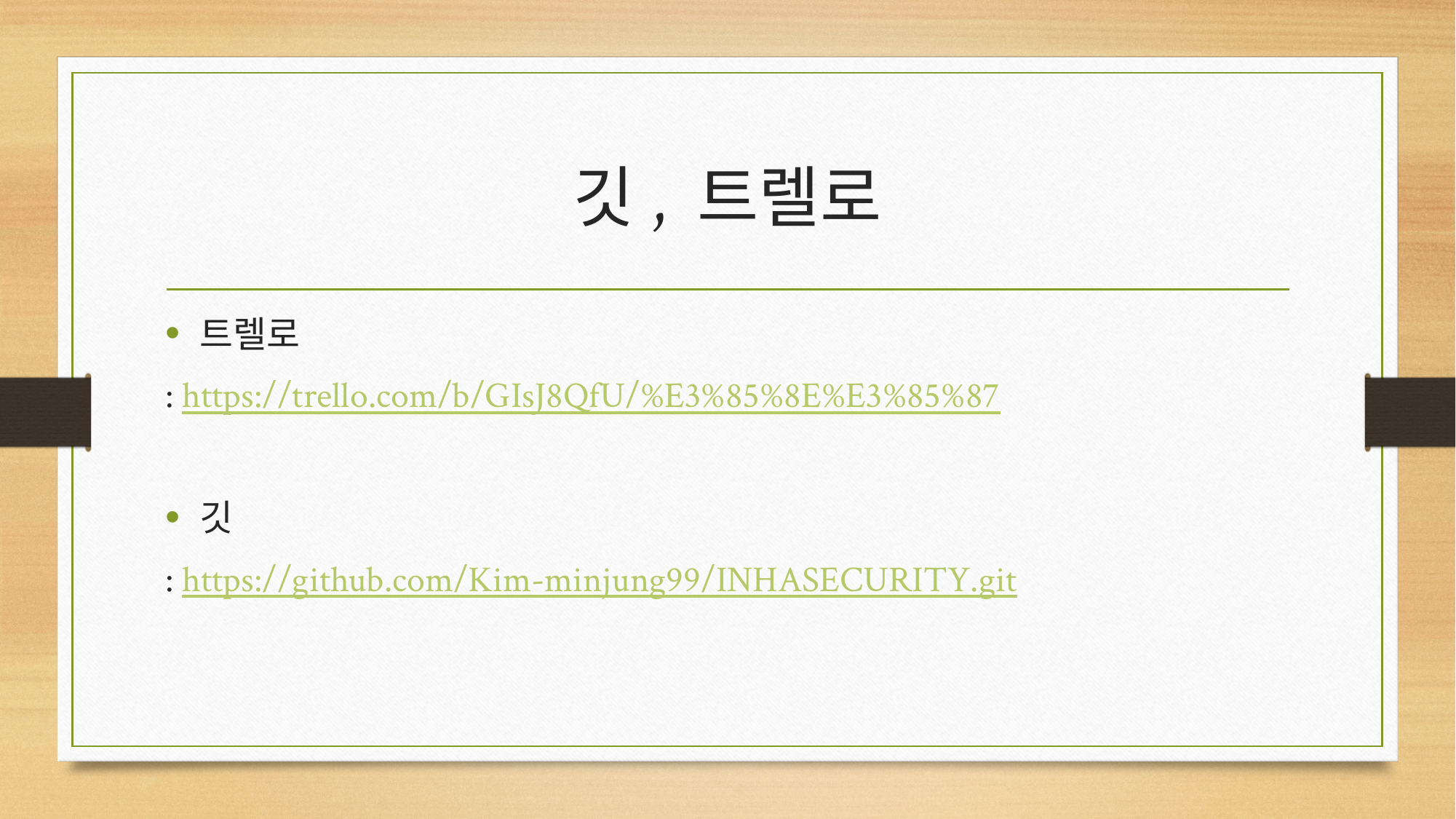

# 깃, 트렐로
트렐로
: https://trello.com/b/GIsJ8QfU/%E3%85%8E%E3%85%87

깃
: https://github.com/Kim-minjung99/INHASECURITY.git